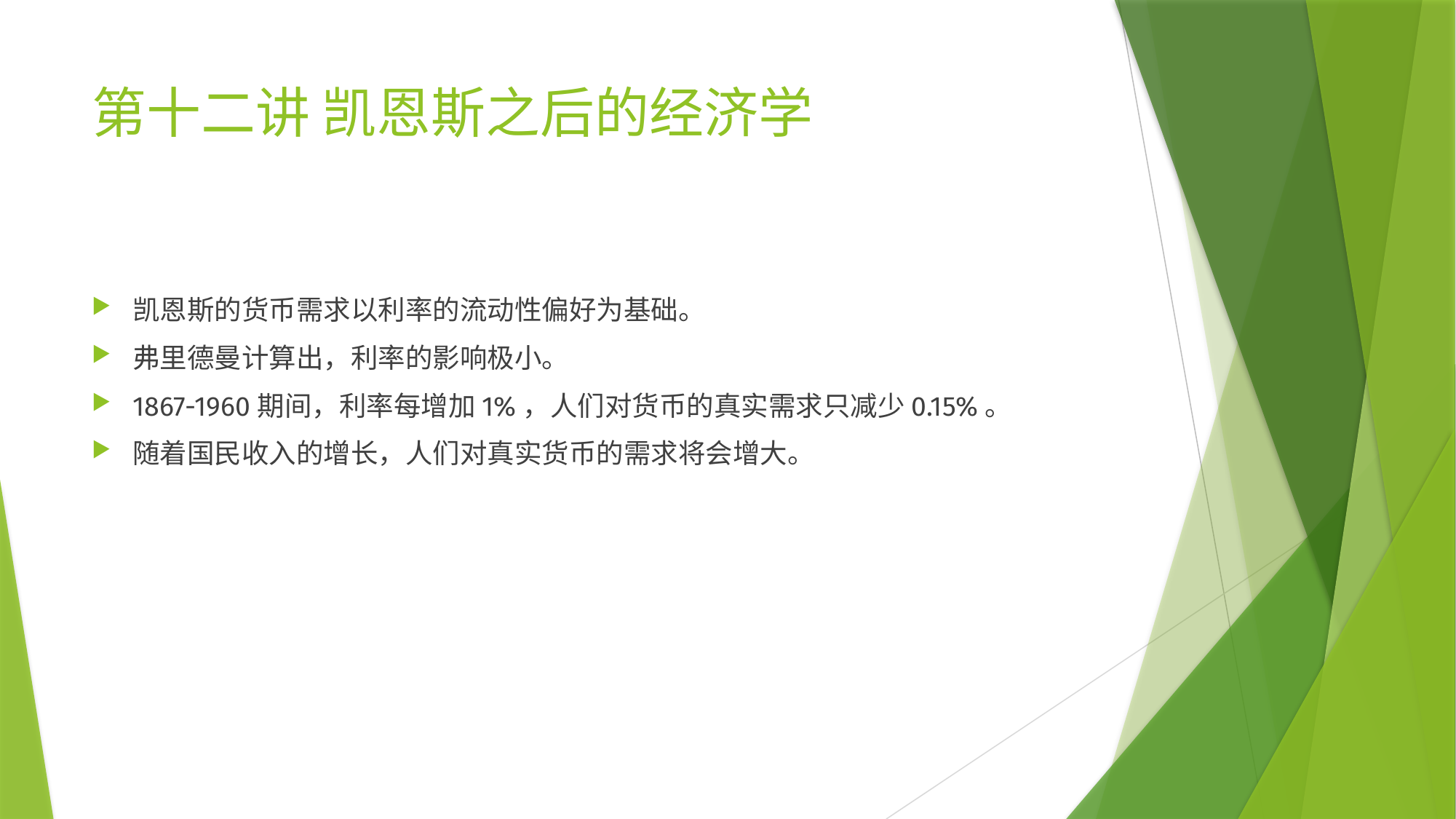

# 第十二讲 凯恩斯之后的经济学
凯恩斯的货币需求以利率的流动性偏好为基础。
弗里德曼计算出，利率的影响极小。
1867-1960期间，利率每增加1%，人们对货币的真实需求只减少0.15%。
随着国民收入的增长，人们对真实货币的需求将会增大。